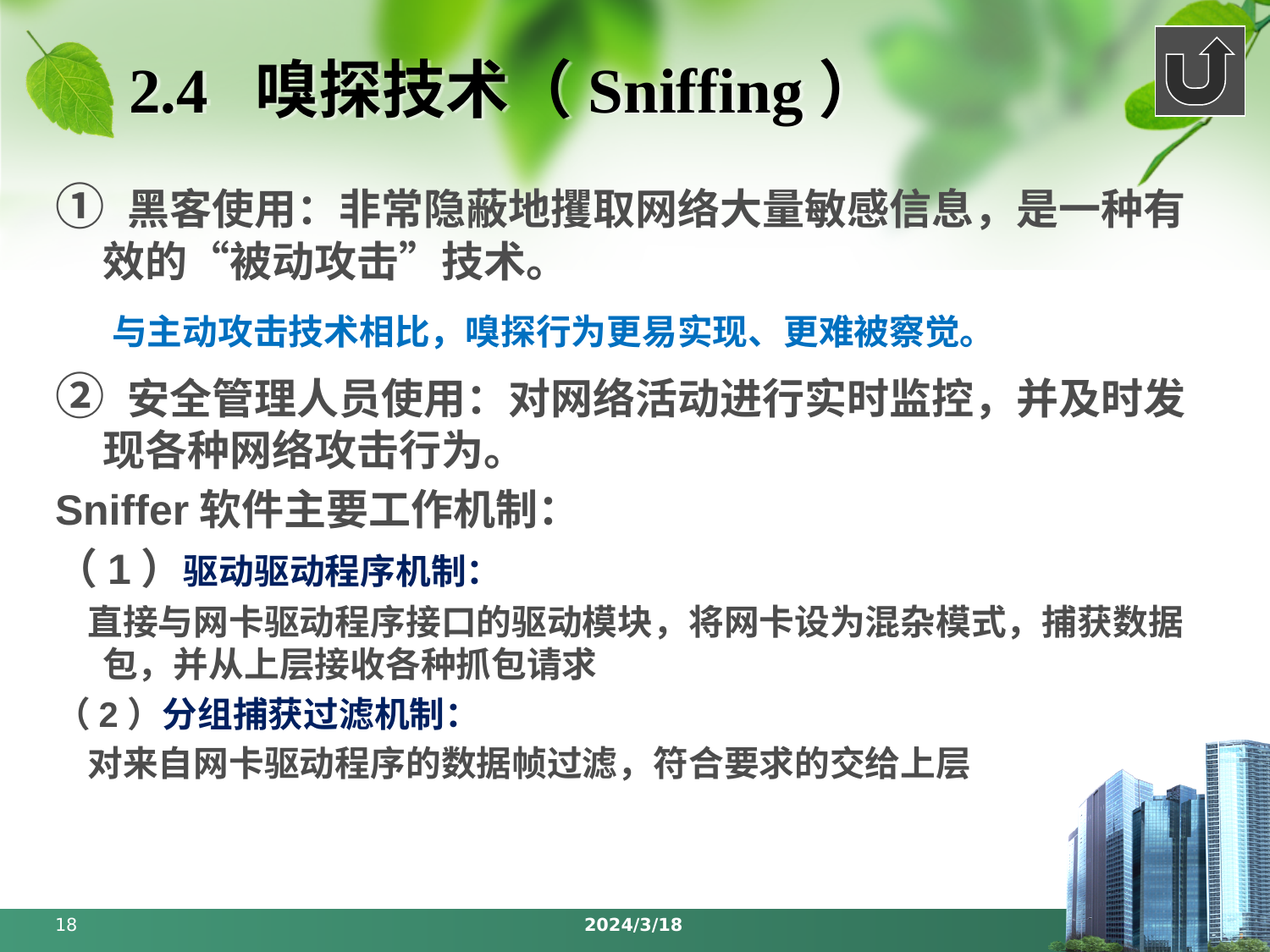

# 2.4  嗅探技术（Sniffing）
① 黑客使用：非常隐蔽地攫取网络大量敏感信息，是一种有效的“被动攻击”技术。
    与主动攻击技术相比，嗅探行为更易实现、更难被察觉。
② 安全管理人员使用：对网络活动进行实时监控，并及时发现各种网络攻击行为。
Sniffer软件主要工作机制：
（1）驱动驱动程序机制：
   直接与网卡驱动程序接口的驱动模块，将网卡设为混杂模式，捕获数据包，并从上层接收各种抓包请求
（2）分组捕获过滤机制：
   对来自网卡驱动程序的数据帧过滤，符合要求的交给上层

18
2024/3/18